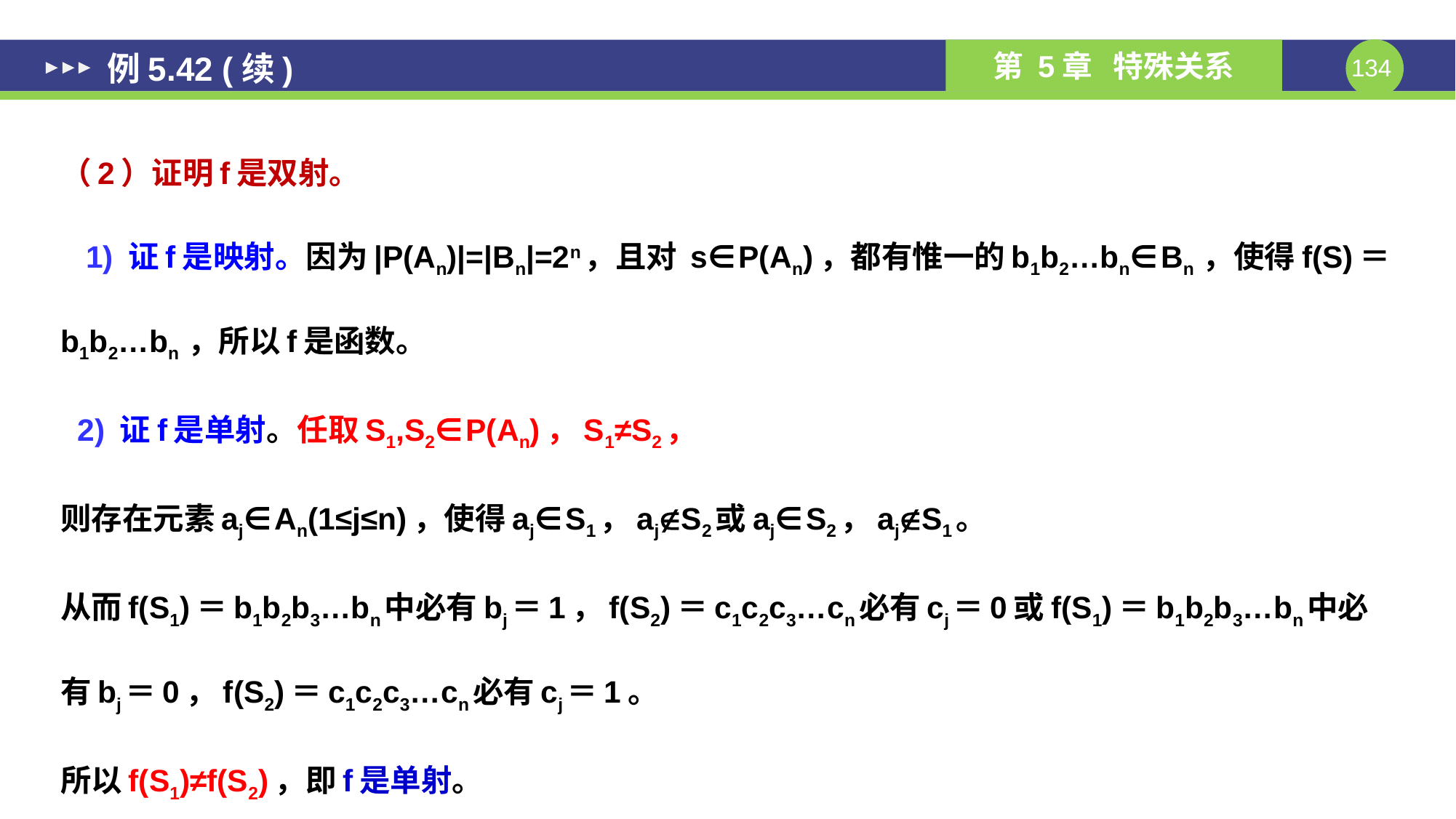

# 例5.42 (续)
（2）证明f是双射。
   1) 证f是映射。因为|P(An)|=|Bn|=2n，且对 s∈P(An)，都有惟一的b1b2…bn∈Bn ，使得f(S)＝ b1b2…bn ，所以f是函数。
  2) 证f是单射。任取S1,S2∈P(An)，S1≠S2，
则存在元素aj∈An(1≤j≤n)，使得aj∈S1，aj∉S2或aj∈S2，aj∉S1。
从而f(S1)＝b1b2b3…bn中必有bj＝1，f(S2)＝c1c2c3…cn必有cj＝0或f(S1)＝b1b2b3…bn中必有bj＝0，f(S2)＝c1c2c3…cn必有cj＝1。
所以f(S1)≠f(S2)，即f是单射。